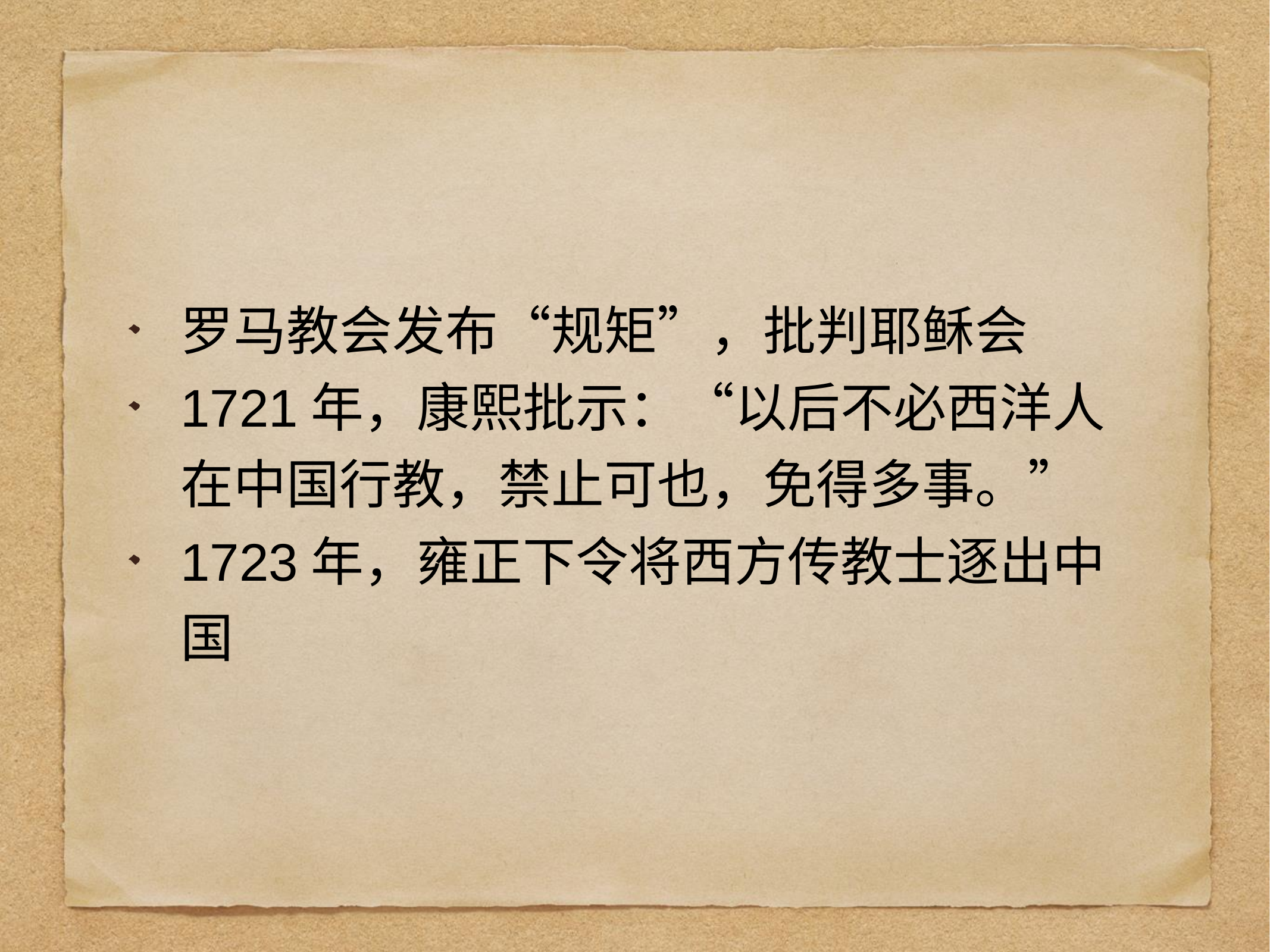

罗马教会发布“规矩”，批判耶稣会
1721年，康熙批示：“以后不必西洋人在中国行教，禁止可也，免得多事。”
1723年，雍正下令将西方传教士逐出中国